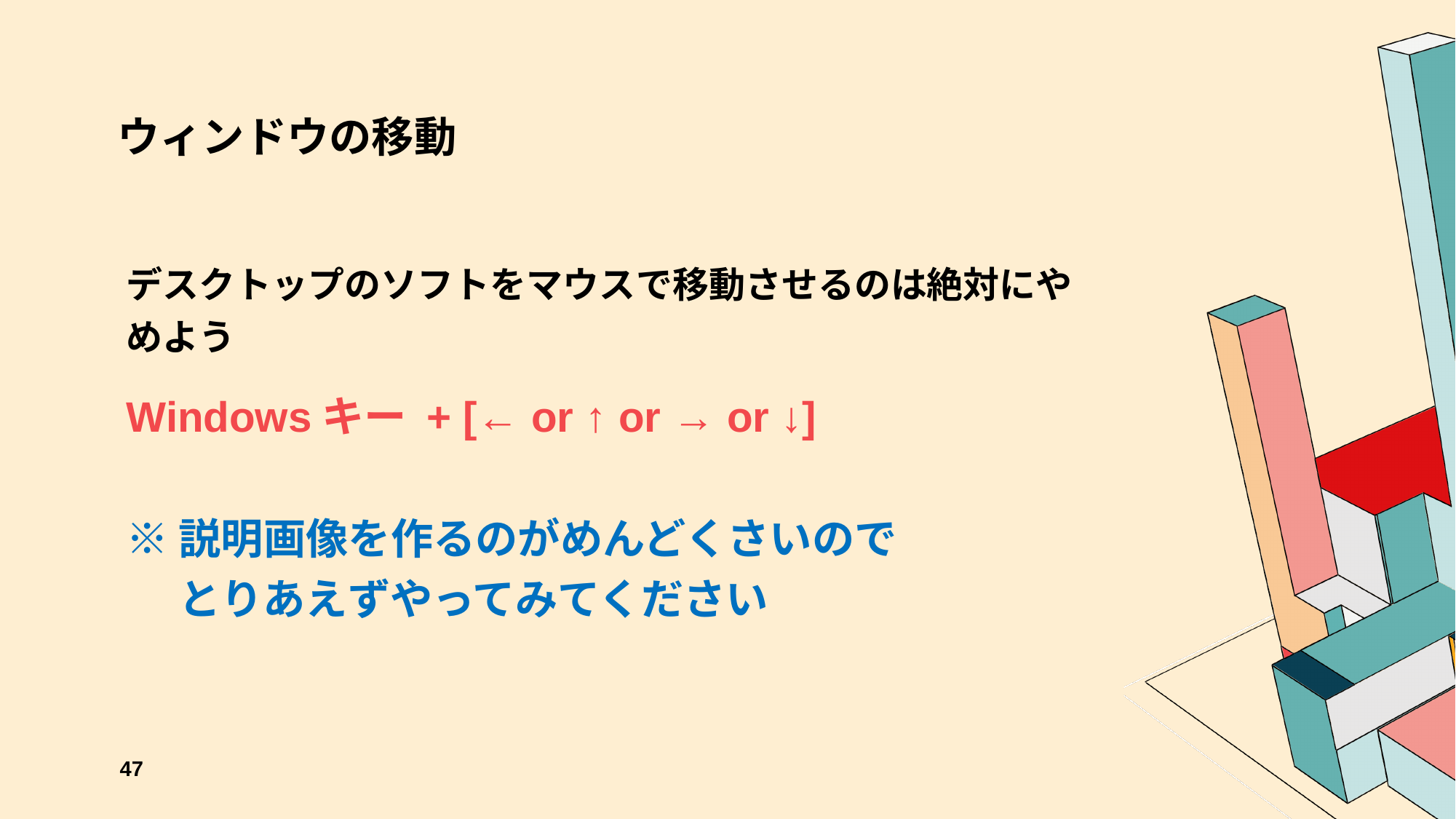

# ウィンドウの移動
デスクトップのソフトをマウスで移動させるのは絶対にやめよう

Windowsキー + [← or ↑ or → or ↓]

※説明画像を作るのがめんどくさいので
　 とりあえずやってみてください
47